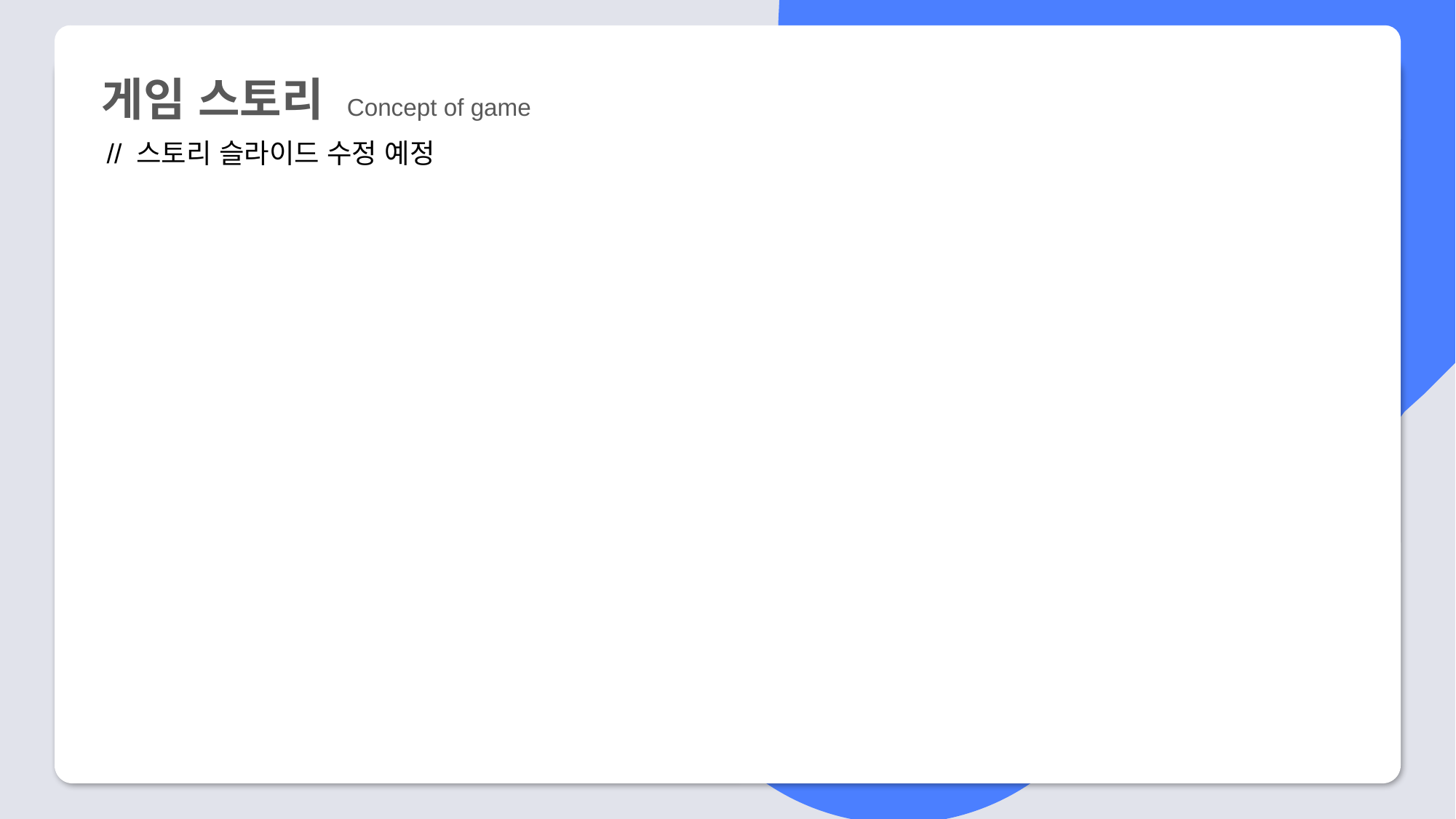

게임 스토리 Concept of game

// 스토리 슬라이드 수정 예정